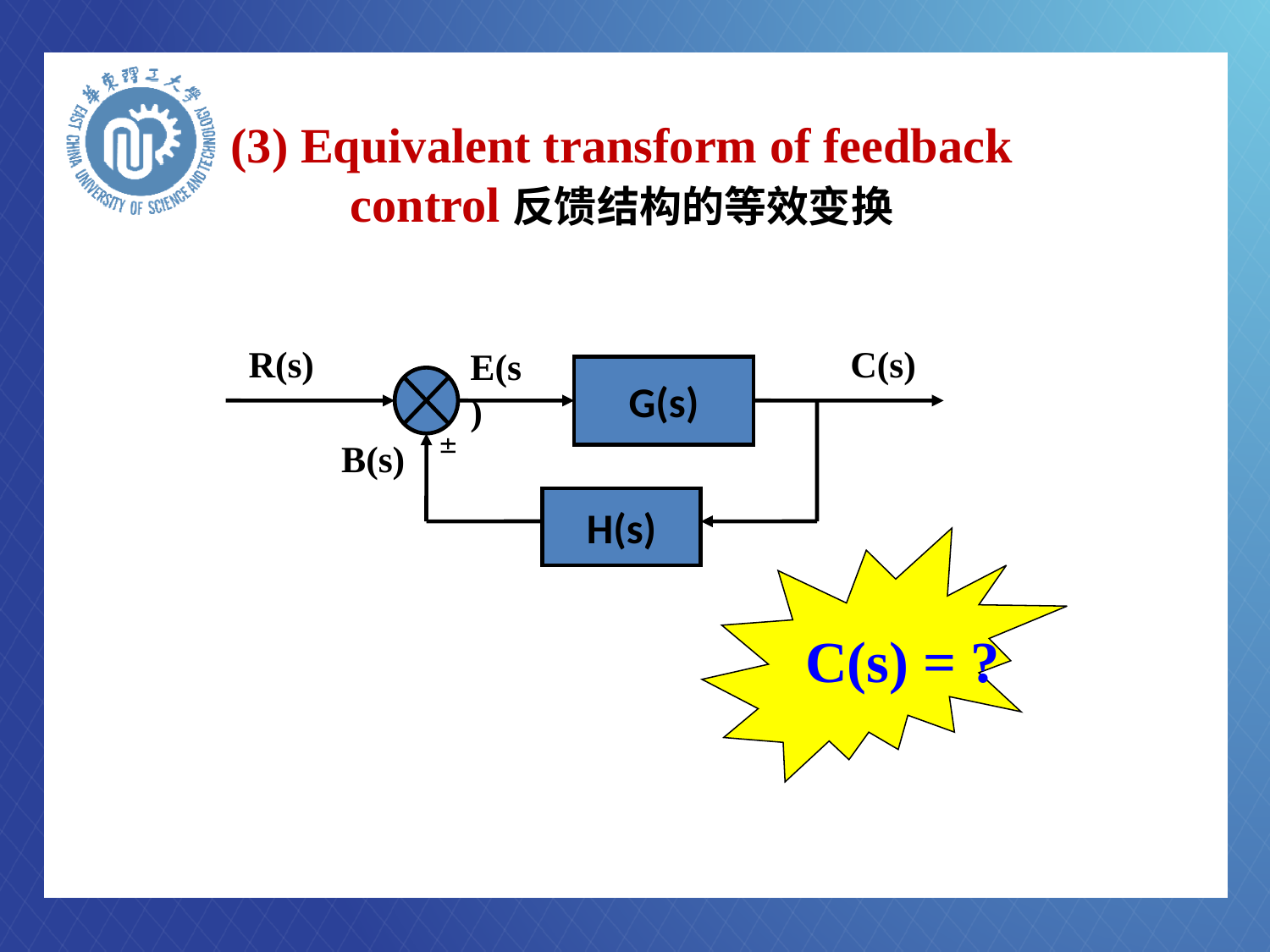

# (3) Equivalent transform of feedback control反馈结构的等效变换
R(s)
C(s)
G(s)

±

H(s)

E(s)
B(s)
C(s) = ?